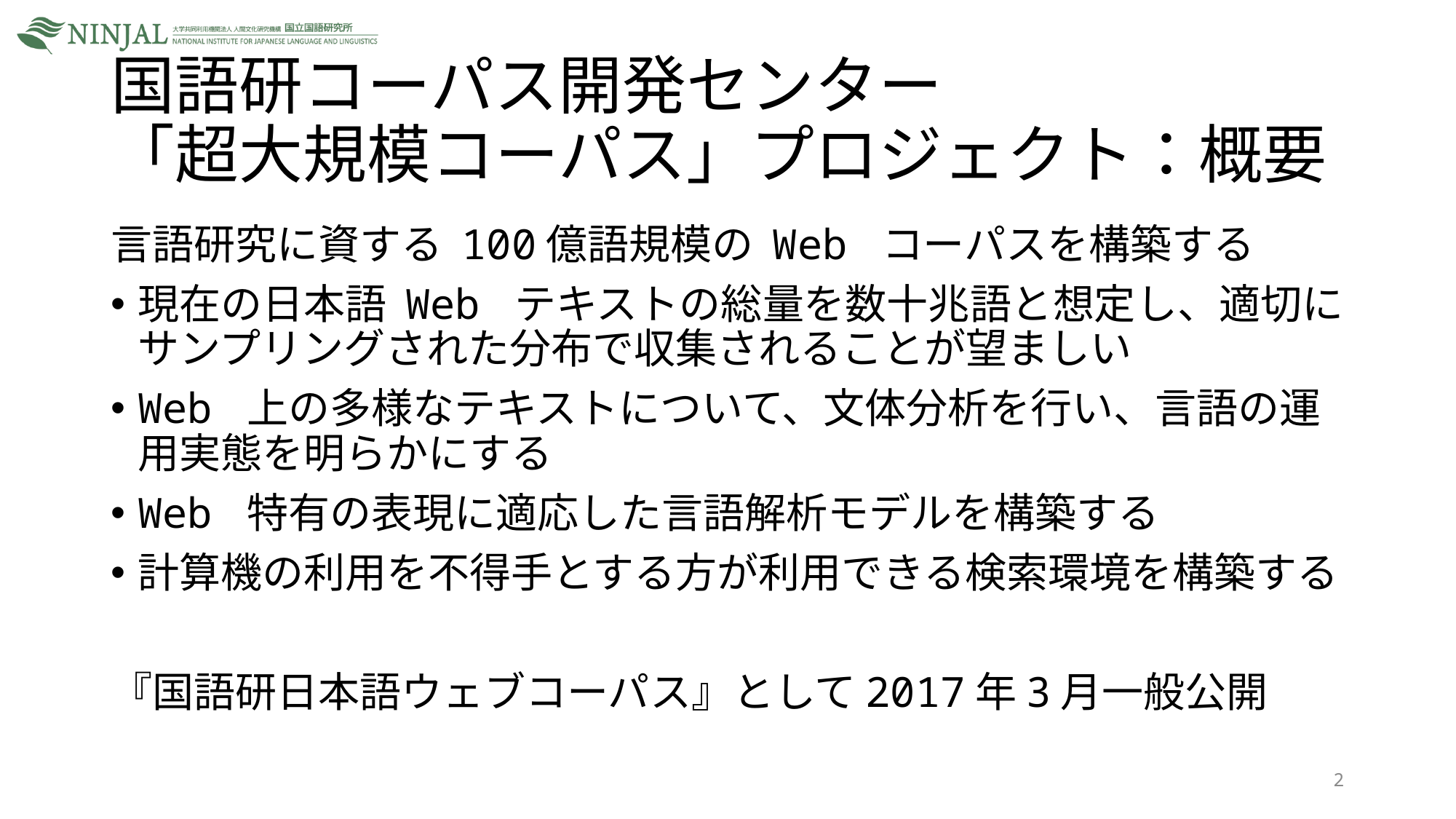

# 国語研コーパス開発センター 「超大規模コーパス」プロジェクト：概要
言語研究に資する 100億語規模の Web コーパスを構築する
現在の日本語 Web テキストの総量を数十兆語と想定し、適切にサンプリングされた分布で収集されることが望ましい
Web 上の多様なテキストについて、文体分析を行い、言語の運用実態を明らかにする
Web 特有の表現に適応した言語解析モデルを構築する
計算機の利用を不得手とする方が利用できる検索環境を構築する

『国語研日本語ウェブコーパス』として2017年3月一般公開

2